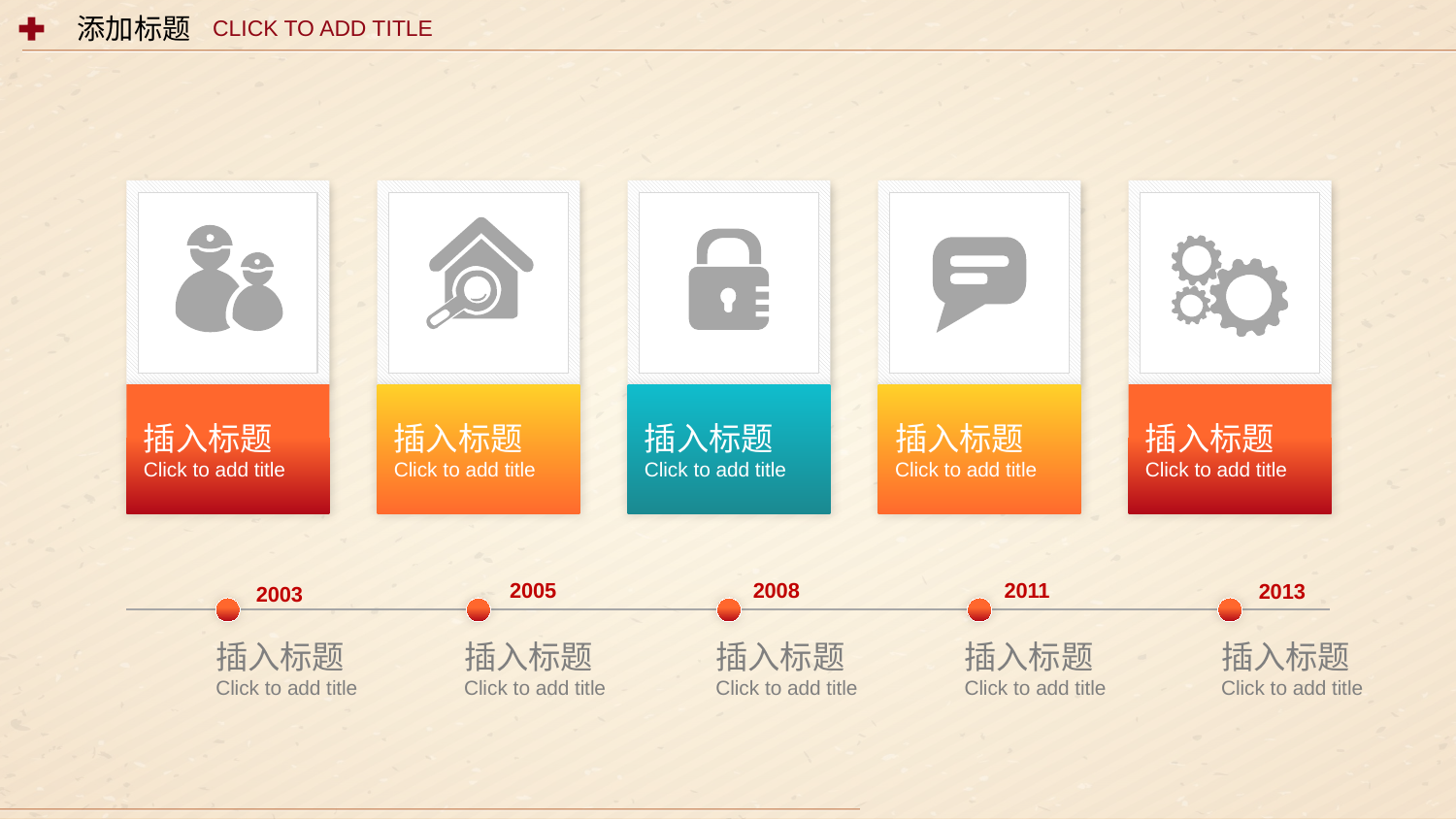

添加标题
CLICK TO ADD TITLE

插入标题
Click to add title

插入标题
Click to add title

插入标题
Click to add title

插入标题
Click to add title

插入标题
Click to add title
2005
2008
2011
2013
2003

插入标题
Click to add title
插入标题
Click to add title
插入标题
Click to add title
插入标题
Click to add title
插入标题
Click to add title